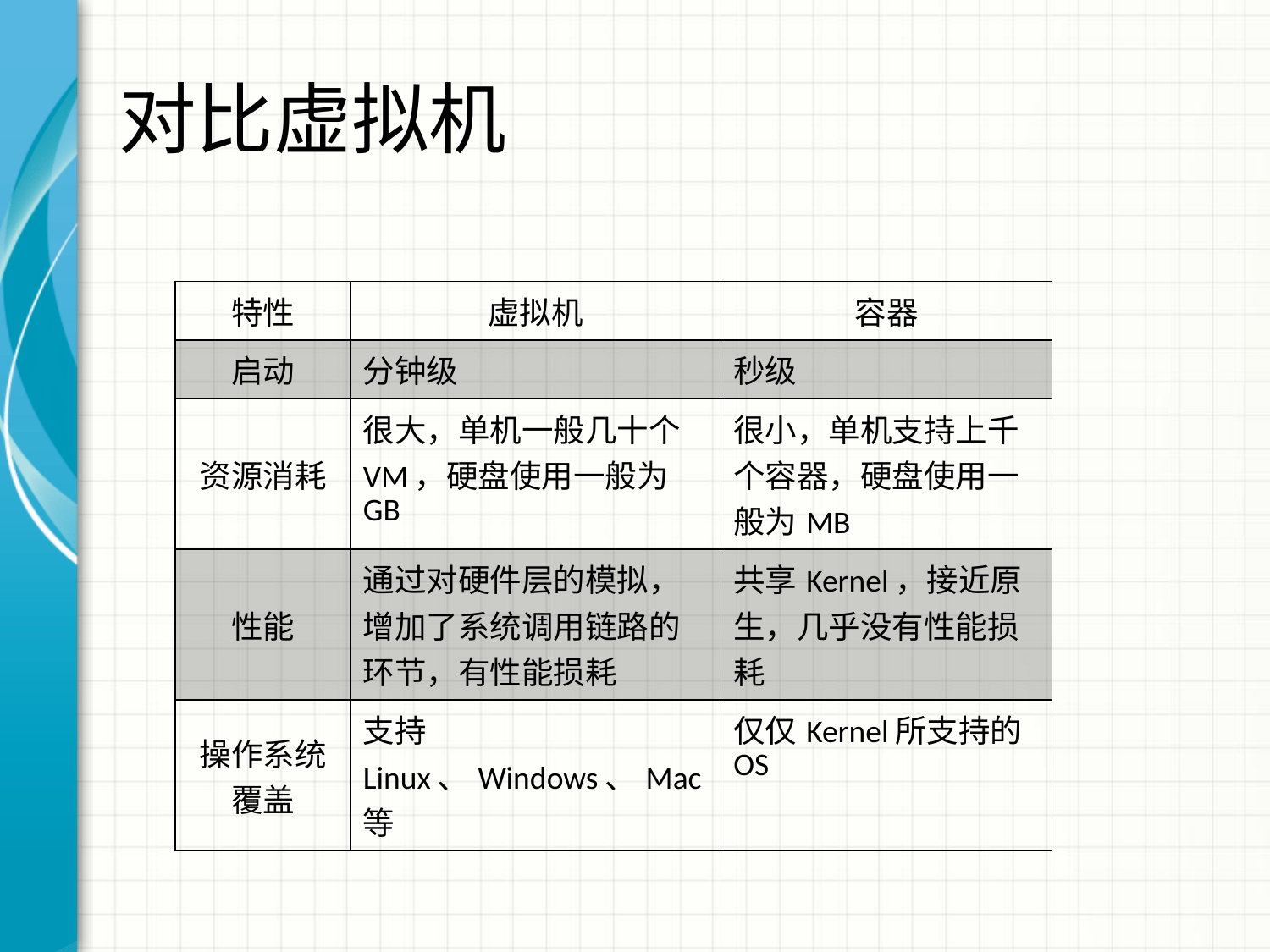

# 对比虚拟机
| 特性 | 虚拟机 | 容器 |
| --- | --- | --- |
| 启动 | 分钟级 | 秒级 |
| 资源消耗 | 很大，单机一般几十个VM，硬盘使用一般为GB | 很小，单机支持上千个容器，硬盘使用一般为MB |
| 性能 | 通过对硬件层的模拟，增加了系统调用链路的环节，有性能损耗 | 共享Kernel，接近原生，几乎没有性能损耗 |
| 操作系统覆盖 | 支持Linux、Windows、Mac等 | 仅仅Kernel所支持的OS |